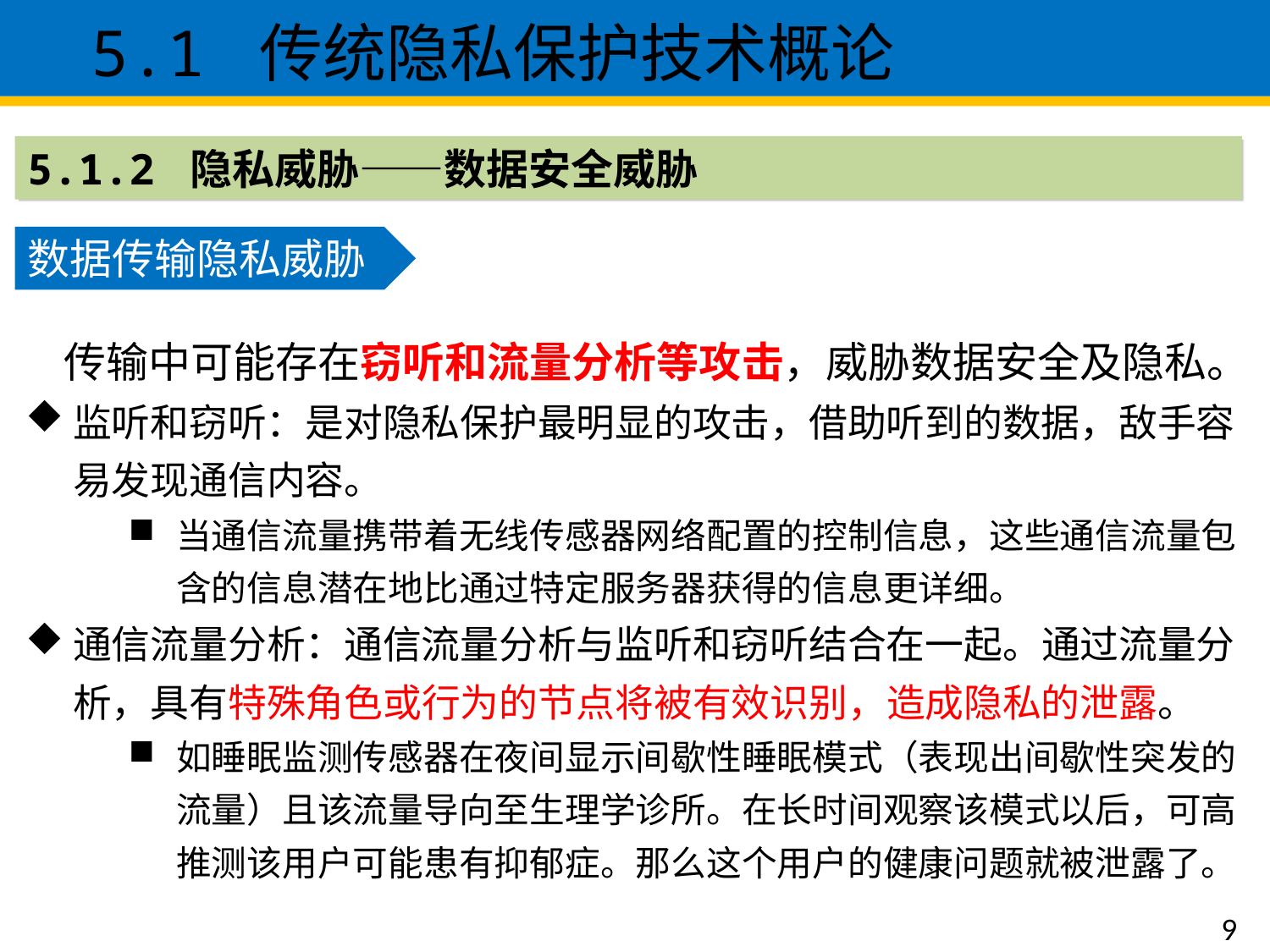

5.1 传统隐私保护技术概论
5.1.2 隐私威胁——数据安全威胁
数据传输隐私威胁

   传输中可能存在窃听和流量分析等攻击，威胁数据安全及隐私。
监听和窃听：是对隐私保护最明显的攻击，借助听到的数据，敌手容易发现通信内容。
当通信流量携带着无线传感器网络配置的控制信息，这些通信流量包含的信息潜在地比通过特定服务器获得的信息更详细。
通信流量分析：通信流量分析与监听和窃听结合在一起。通过流量分析，具有特殊角色或行为的节点将被有效识别，造成隐私的泄露。
如睡眠监测传感器在夜间显示间歇性睡眠模式（表现出间歇性突发的流量）且该流量导向至生理学诊所。在长时间观察该模式以后，可高推测该用户可能患有抑郁症。那么这个用户的健康问题就被泄露了。
发布
9